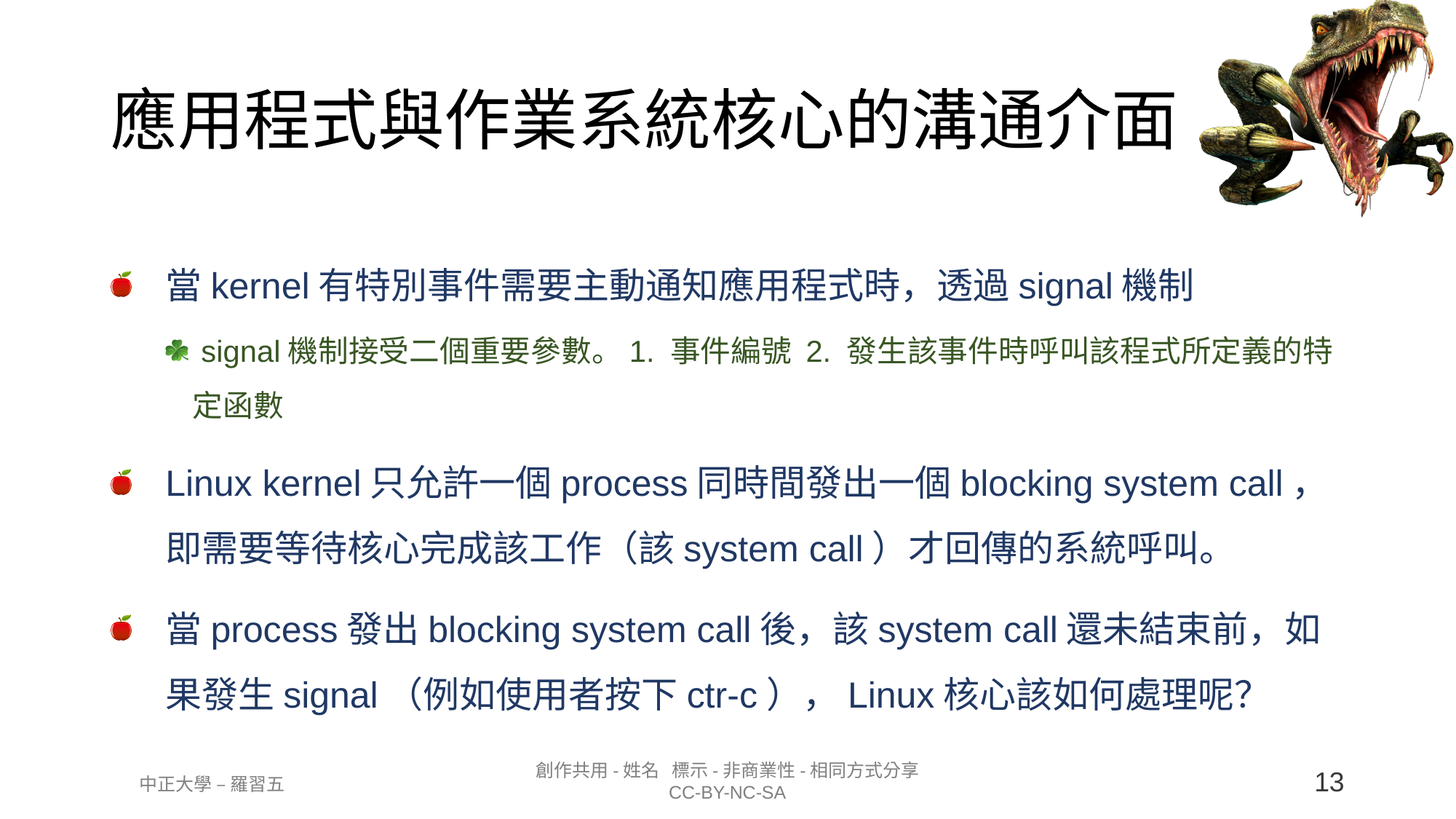

# 應用程式與作業系統核心的溝通介面
當kernel有特別事件需要主動通知應用程式時，透過signal機制
 signal機制接受二個重要參數。1. 事件編號 2. 發生該事件時呼叫該程式所定義的特定函數
Linux kernel只允許一個process同時間發出一個blocking system call，即需要等待核心完成該工作（該system call）才回傳的系統呼叫。
當process發出blocking system call後，該system call還未結束前，如果發生signal（例如使用者按下ctr-c），Linux核心該如何處理呢？